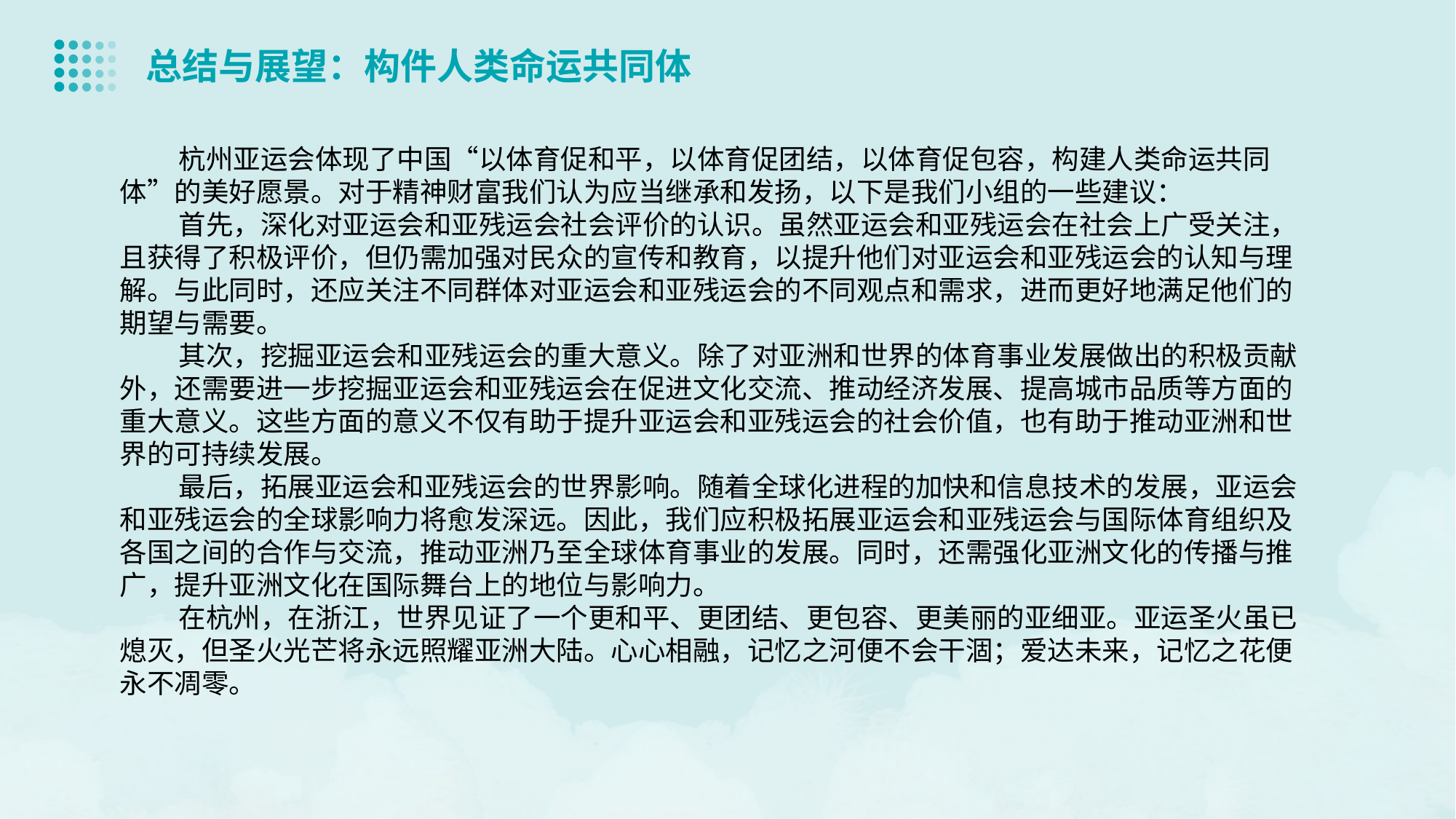

总结与展望：构件人类命运共同体

杭州亚运会体现了中国“以体育促和平，以体育促团结，以体育促包容，构建人类命运共同体”的美好愿景。对于精神财富我们认为应当继承和发扬，以下是我们小组的一些建议：
首先，深化对亚运会和亚残运会社会评价的认识。虽然亚运会和亚残运会在社会上广受关注，且获得了积极评价，但仍需加强对民众的宣传和教育，以提升他们对亚运会和亚残运会的认知与理解。与此同时，还应关注不同群体对亚运会和亚残运会的不同观点和需求，进而更好地满足他们的期望与需要。
其次，挖掘亚运会和亚残运会的重大意义。除了对亚洲和世界的体育事业发展做出的积极贡献外，还需要进一步挖掘亚运会和亚残运会在促进文化交流、推动经济发展、提高城市品质等方面的重大意义。这些方面的意义不仅有助于提升亚运会和亚残运会的社会价值，也有助于推动亚洲和世界的可持续发展。
最后，拓展亚运会和亚残运会的世界影响。随着全球化进程的加快和信息技术的发展，亚运会和亚残运会的全球影响力将愈发深远。因此，我们应积极拓展亚运会和亚残运会与国际体育组织及各国之间的合作与交流，推动亚洲乃至全球体育事业的发展。同时，还需强化亚洲文化的传播与推广，提升亚洲文化在国际舞台上的地位与影响力。
在杭州，在浙江，世界见证了一个更和平、更团结、更包容、更美丽的亚细亚。亚运圣火虽已熄灭，但圣火光芒将永远照耀亚洲大陆。心心相融，记忆之河便不会干涸；爱达未来，记忆之花便永不凋零。